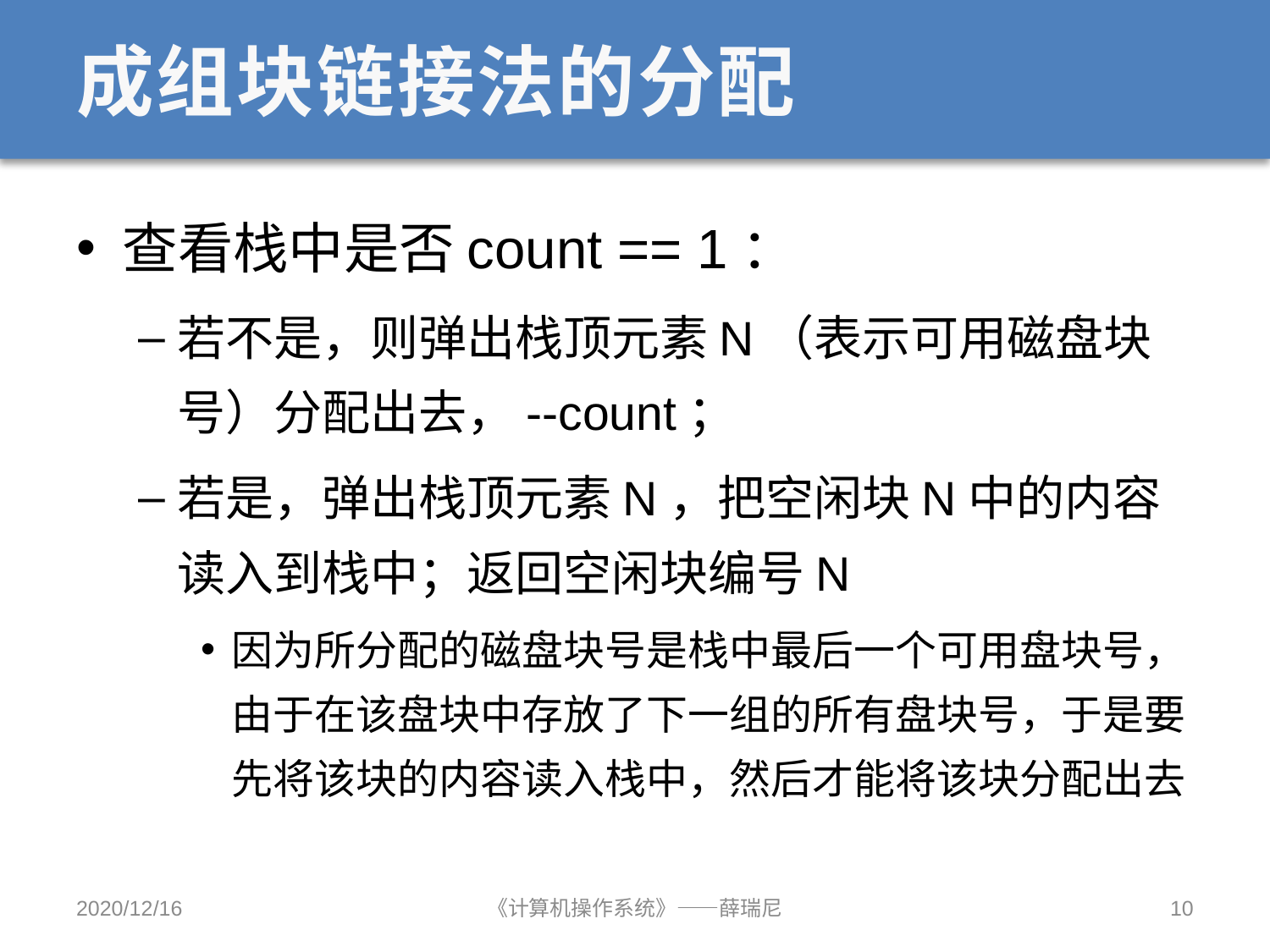

# 成组块链接法的分配
查看栈中是否count == 1：
若不是，则弹出栈顶元素N（表示可用磁盘块号）分配出去，--count；
若是，弹出栈顶元素N，把空闲块N中的内容读入到栈中；返回空闲块编号N
因为所分配的磁盘块号是栈中最后一个可用盘块号，由于在该盘块中存放了下一组的所有盘块号，于是要先将该块的内容读入栈中，然后才能将该块分配出去
2020/12/16
《计算机操作系统》——薛瑞尼
10